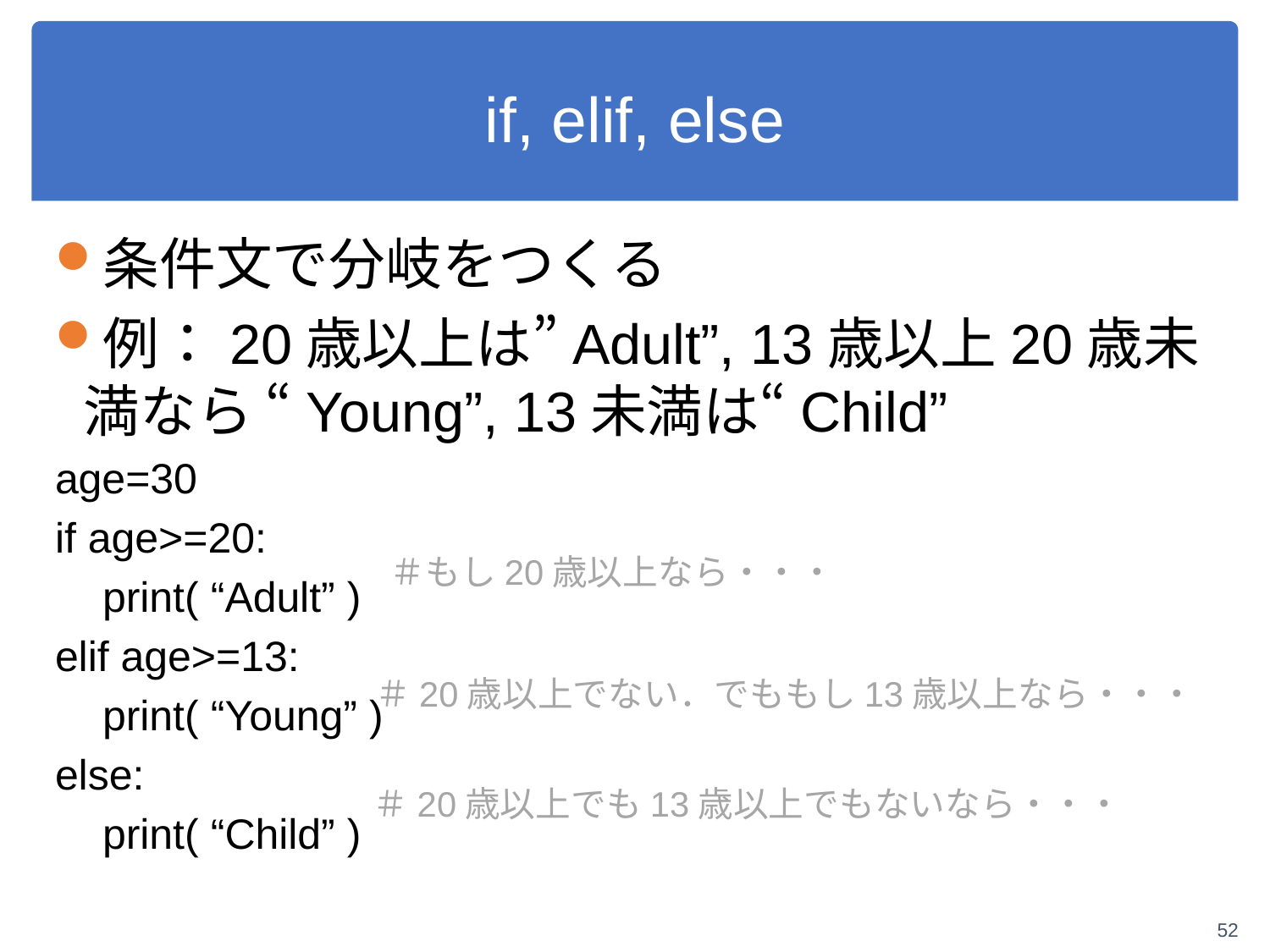

52
# if, elif, else
条件文で分岐をつくる
例：20歳以上は”Adult”, 13歳以上20歳未満なら “Young”, 13未満は“Child”
age=30
if age>=20:
    print( “Adult” )
elif age>=13:
    print( “Young” )
else:
    print( “Child” )

＃もし20歳以上なら・・・
＃20歳以上でない．でももし13歳以上なら・・・
＃20歳以上でも13歳以上でもないなら・・・